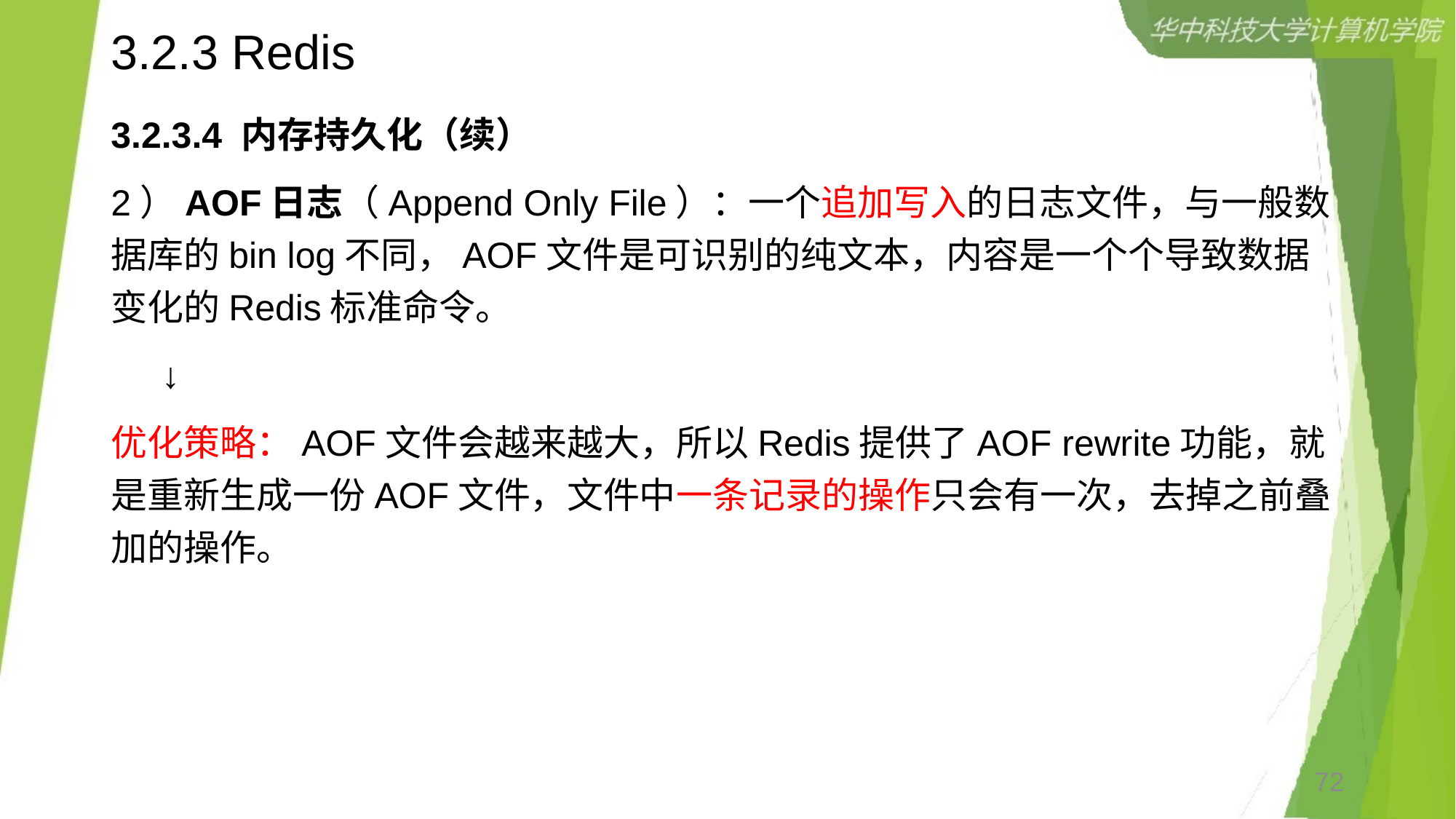

# 3.2.3 Redis
3.2.3.4 内存持久化（续）
2）AOF日志（Append Only File）：一个追加写入的日志文件，与一般数据库的bin log不同，AOF文件是可识别的纯文本，内容是一个个导致数据变化的Redis标准命令。
     ↓
优化策略：AOF文件会越来越大，所以Redis提供了AOF rewrite功能，就是重新生成一份AOF文件，文件中一条记录的操作只会有一次，去掉之前叠加的操作。

72